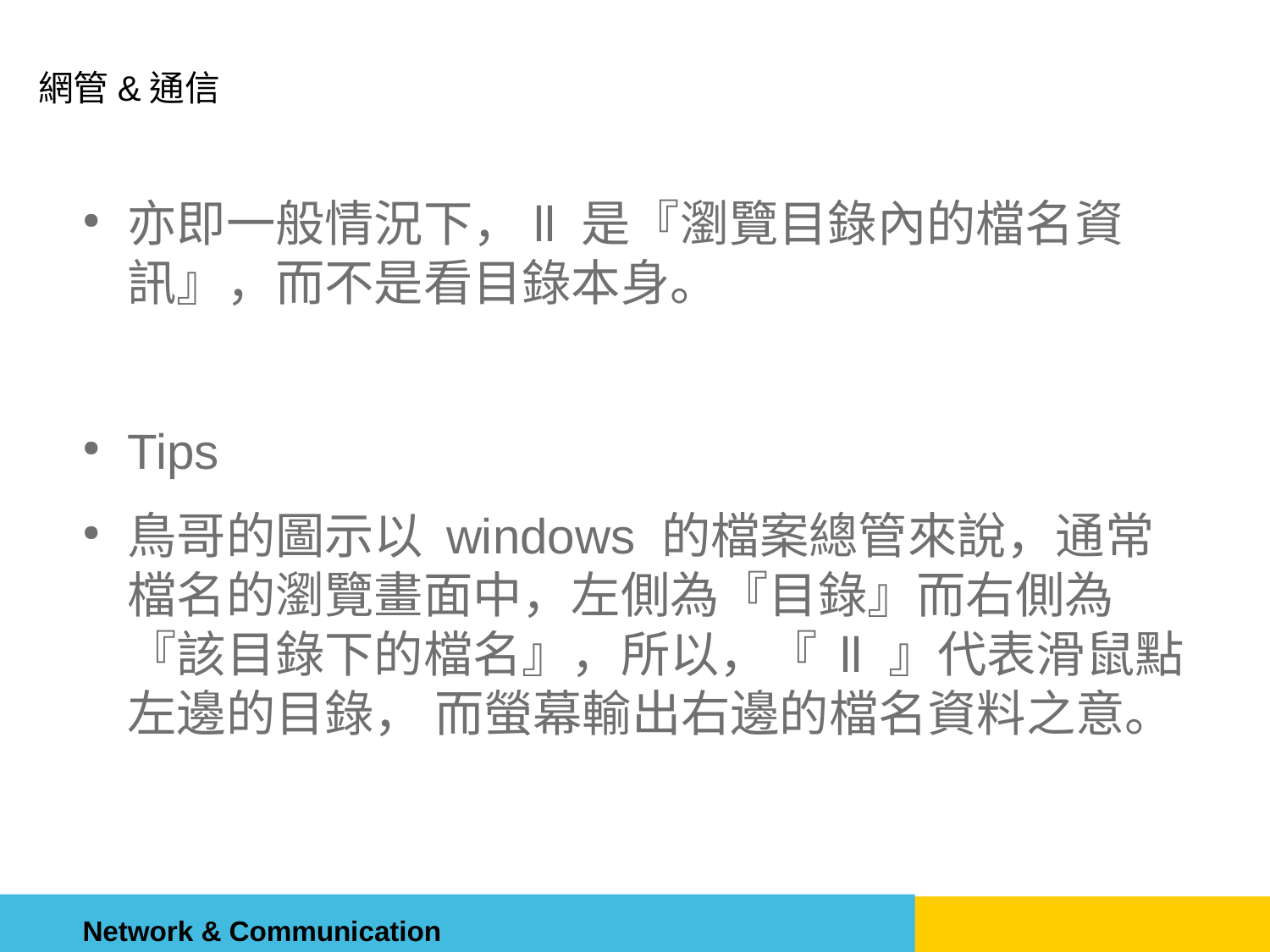

亦即一般情況下，ll 是『瀏覽目錄內的檔名資訊』，而不是看目錄本身。

Tips
鳥哥的圖示以 windows 的檔案總管來說，通常檔名的瀏覽畫面中，左側為『目錄』而右側為『該目錄下的檔名』，所以，『 ll 』代表滑鼠點左邊的目錄， 而螢幕輸出右邊的檔名資料之意。